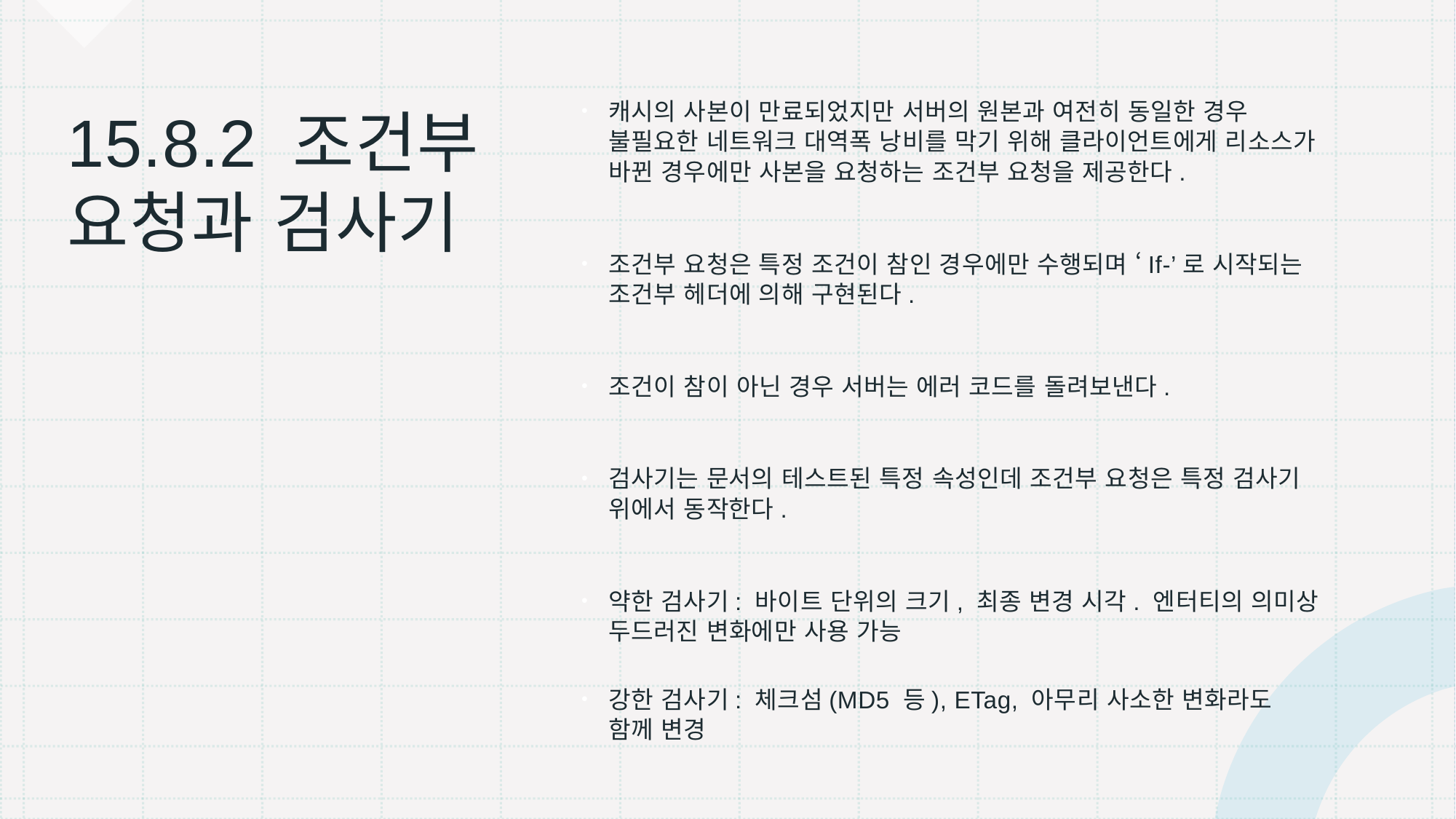

캐시의 사본이 만료되었지만 서버의 원본과 여전히 동일한 경우 불필요한 네트워크 대역폭 낭비를 막기 위해 클라이언트에게 리소스가 바뀐 경우에만 사본을 요청하는 조건부 요청을 제공한다.

조건부 요청은 특정 조건이 참인 경우에만 수행되며 ‘If-’로 시작되는 조건부 헤더에 의해 구현된다.

조건이 참이 아닌 경우 서버는 에러 코드를 돌려보낸다.

검사기는 문서의 테스트된 특정 속성인데 조건부 요청은 특정 검사기 위에서 동작한다.

약한 검사기: 바이트 단위의 크기, 최종 변경 시각. 엔터티의 의미상 두드러진 변화에만 사용 가능
강한 검사기: 체크섬(MD5 등), ETag, 아무리 사소한 변화라도 함께 변경
# 15.8.2 조건부 요청과 검사기